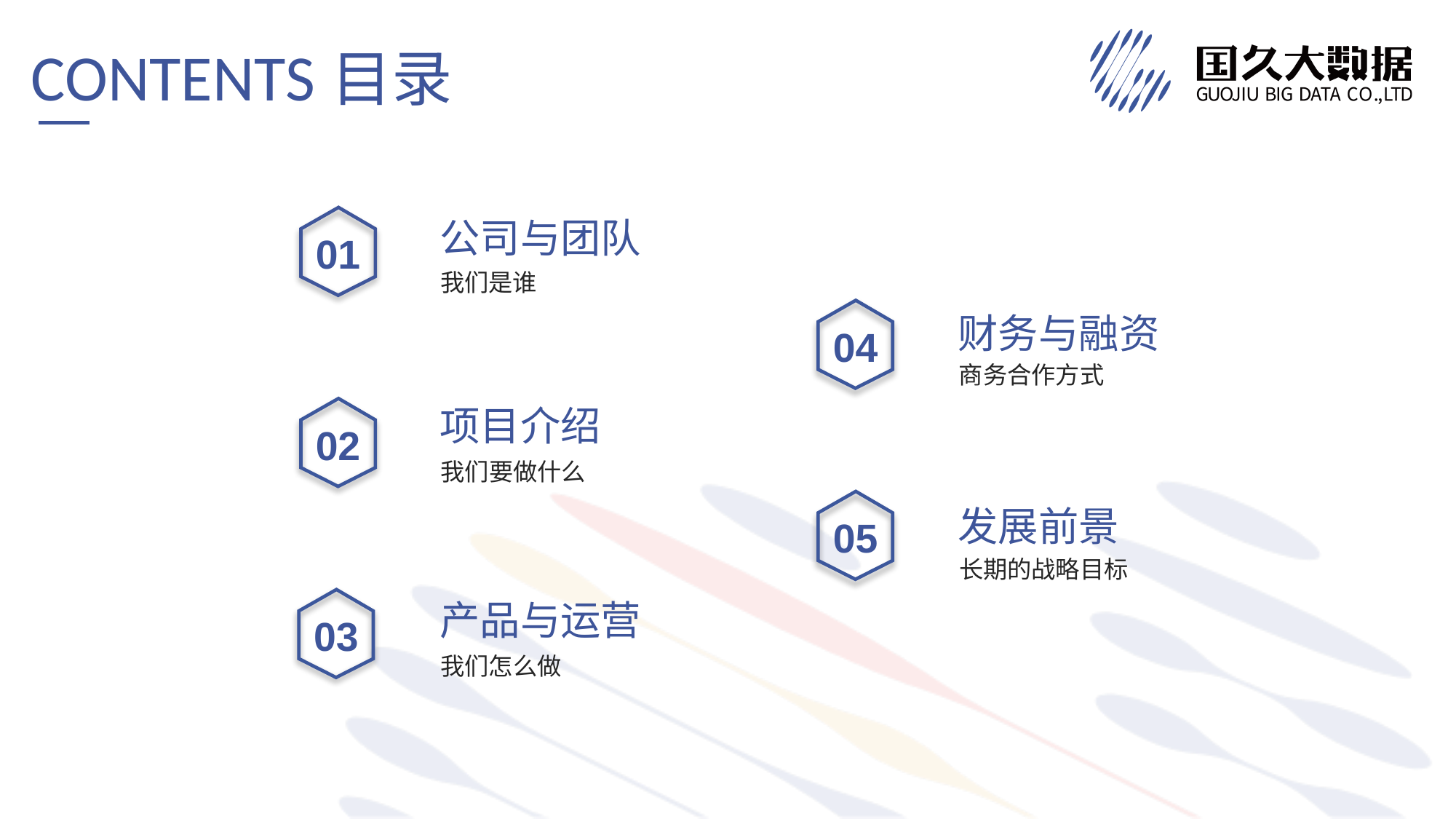

CONTENTS目录

01
公司与团队
我们是谁

04
财务与融资
商务合作方式
项目介绍
我们要做什么

02

05
发展前景
长期的战略目标

03
产品与运营
我们怎么做